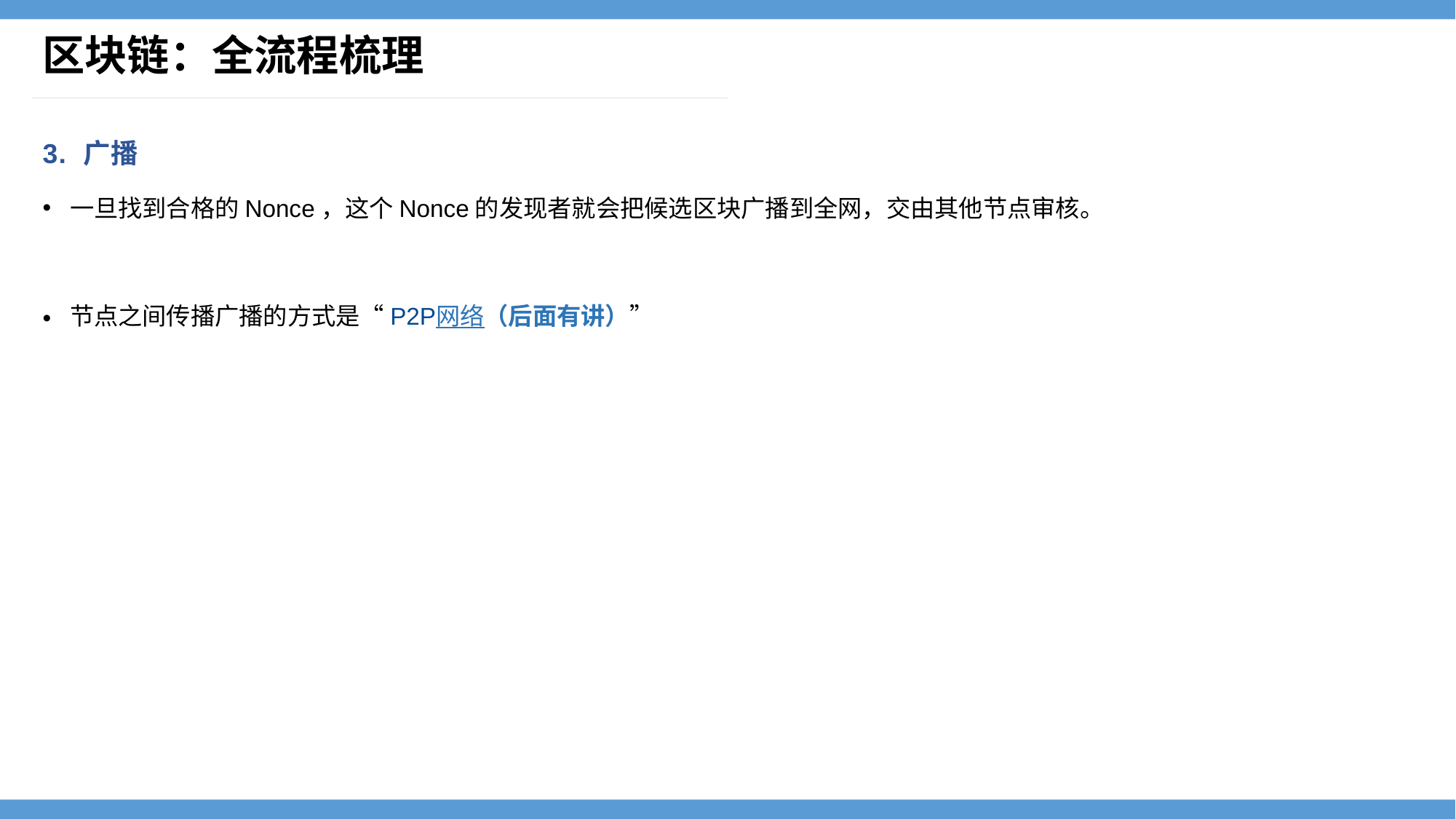

# 区块链：全流程梳理
广播
一旦找到合格的Nonce，这个Nonce的发现者就会把候选区块广播到全网，交由其他节点审核。

节点之间传播广播的方式是“P2P网络（后面有讲）”